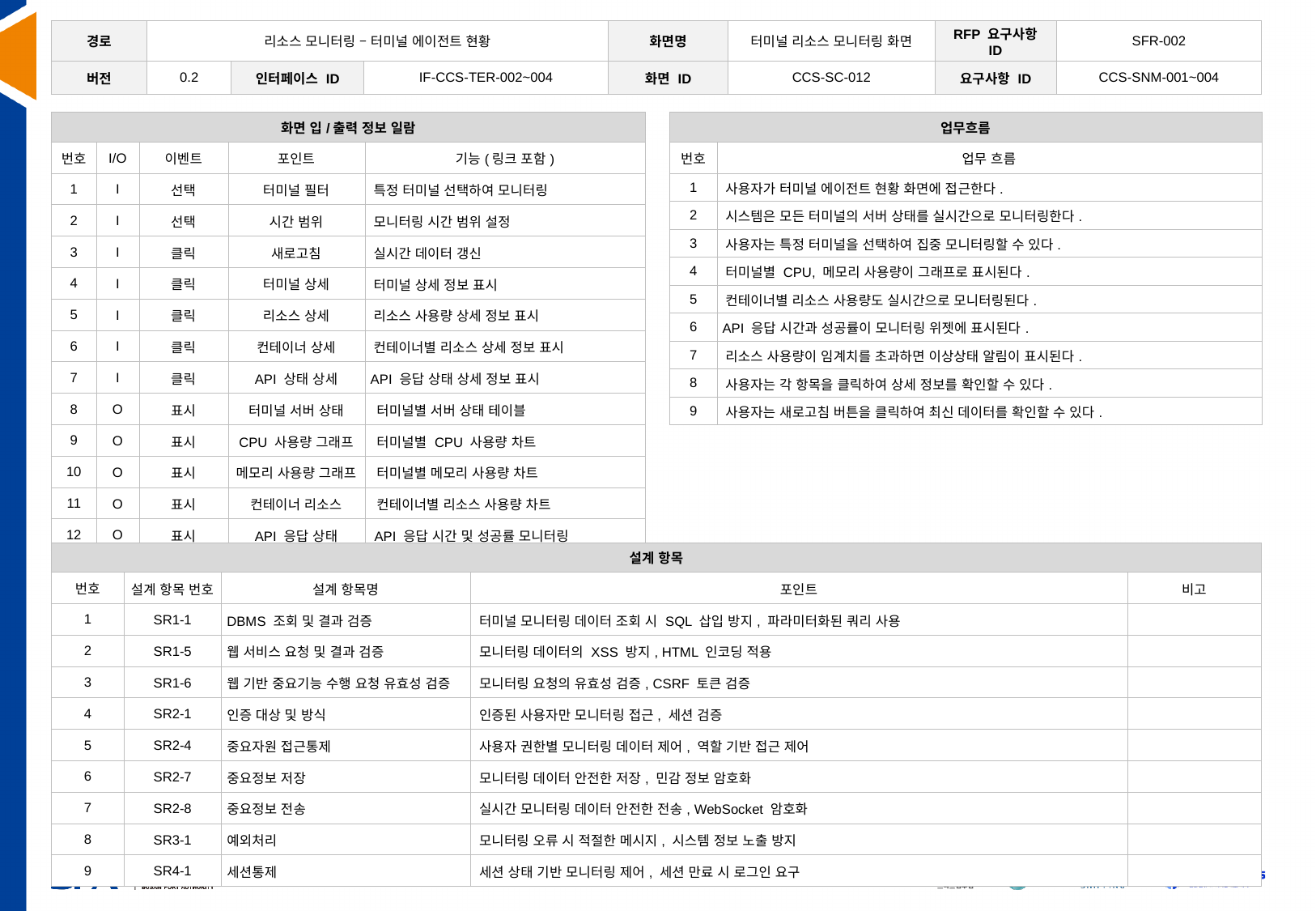

| 경로 | 리소스 모니터링 – 터미널 에이전트 현황 |  |  | 화면명 | 터미널 리소스 모니터링 화면 | RFP 요구사항 ID | SFR-002 |
| --- | --- | --- | --- | --- | --- | --- | --- |
| 버전 | 0.2 | 인터페이스 ID | IF-CCS-TER-002~004 | 화면 ID | CCS-SC-012 | 요구사항 ID | CCS-SNM-001~004 |
| 화면 입/출력 정보 일람 |  |  |  |  |
| --- | --- | --- | --- | --- |
| 번호 | I/O | 이벤트 | 포인트 | 기능(링크 포함) |
| 1 | I | 선택 | 터미널 필터 | 특정 터미널 선택하여 모니터링 |
| 2 | I | 선택 | 시간 범위 | 모니터링 시간 범위 설정 |
| 3 | I | 클릭 | 새로고침 | 실시간 데이터 갱신 |
| 4 | I | 클릭 | 터미널 상세 | 터미널 상세 정보 표시 |
| 5 | I | 클릭 | 리소스 상세 | 리소스 사용량 상세 정보 표시 |
| 6 | I | 클릭 | 컨테이너 상세 | 컨테이너별 리소스 상세 정보 표시 |
| 7 | I | 클릭 | API 상태 상세 | API 응답 상태 상세 정보 표시 |
| 8 | O | 표시 | 터미널 서버 상태 | 터미널별 서버 상태 테이블 |
| 9 | O | 표시 | CPU 사용량 그래프 | 터미널별 CPU 사용량 차트 |
| 10 | O | 표시 | 메모리 사용량 그래프 | 터미널별 메모리 사용량 차트 |
| 11 | O | 표시 | 컨테이너 리소스 | 컨테이너별 리소스 사용량 차트 |
| 12 | O | 표시 | API 응답 상태 | API 응답 시간 및 성공률 모니터링 |
| 12 | O | 표시 | 이상상태 알림 | 리소스 임계치 초과 시 알림 표시 |
| 업무흐름 |  |
| --- | --- |
| 번호 | 업무 흐름 |
| 1 | 사용자가 터미널 에이전트 현황 화면에 접근한다. |
| 2 | 시스템은 모든 터미널의 서버 상태를 실시간으로 모니터링한다. |
| 3 | 사용자는 특정 터미널을 선택하여 집중 모니터링할 수 있다. |
| 4 | 터미널별 CPU, 메모리 사용량이 그래프로 표시된다. |
| 5 | 컨테이너별 리소스 사용량도 실시간으로 모니터링된다. |
| 6 | API 응답 시간과 성공률이 모니터링 위젯에 표시된다. |
| 7 | 리소스 사용량이 임계치를 초과하면 이상상태 알림이 표시된다. |
| 8 | 사용자는 각 항목을 클릭하여 상세 정보를 확인할 수 있다. |
| 9 | 사용자는 새로고침 버튼을 클릭하여 최신 데이터를 확인할 수 있다. |
| 설계 항목 |  |  |  |  |
| --- | --- | --- | --- | --- |
| 번호 | 설계 항목 번호 | 설계 항목명 | 포인트 | 비고 |
| 1 | SR1-1 | DBMS 조회 및 결과 검증 | 터미널 모니터링 데이터 조회 시 SQL 삽입 방지, 파라미터화된 쿼리 사용 |  |
| 2 | SR1-5 | 웹 서비스 요청 및 결과 검증 | 모니터링 데이터의 XSS 방지, HTML 인코딩 적용 |  |
| 3 | SR1-6 | 웹 기반 중요기능 수행 요청 유효성 검증 | 모니터링 요청의 유효성 검증, CSRF 토큰 검증 |  |
| 4 | SR2-1 | 인증 대상 및 방식 | 인증된 사용자만 모니터링 접근, 세션 검증 |  |
| 5 | SR2-4 | 중요자원 접근통제 | 사용자 권한별 모니터링 데이터 제어, 역할 기반 접근 제어 |  |
| 6 | SR2-7 | 중요정보 저장 | 모니터링 데이터 안전한 저장, 민감 정보 암호화 |  |
| 7 | SR2-8 | 중요정보 전송 | 실시간 모니터링 데이터 안전한 전송, WebSocket 암호화 |  |
| 8 | SR3-1 | 예외처리 | 모니터링 오류 시 적절한 메시지, 시스템 정보 노출 방지 |  |
| 9 | SR4-1 | 세션통제 | 세션 상태 기반 모니터링 제어, 세션 만료 시 로그인 요구 |  |